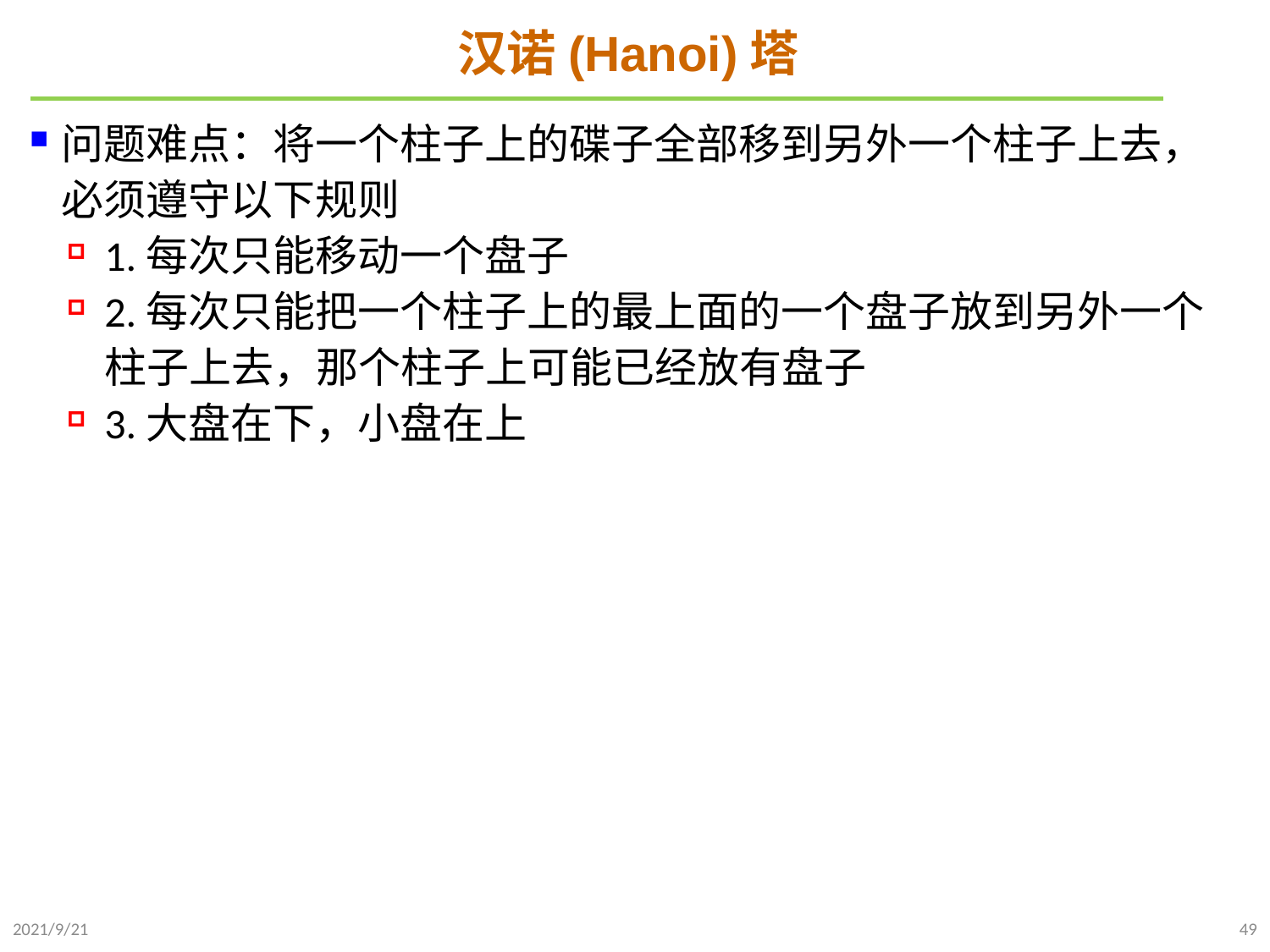

# 汉诺(Hanoi)塔
问题难点：将一个柱子上的碟子全部移到另外一个柱子上去，必须遵守以下规则
1.每次只能移动一个盘子
2.每次只能把一个柱子上的最上面的一个盘子放到另外一个柱子上去，那个柱子上可能已经放有盘子
3.大盘在下，小盘在上

2021/9/21
49